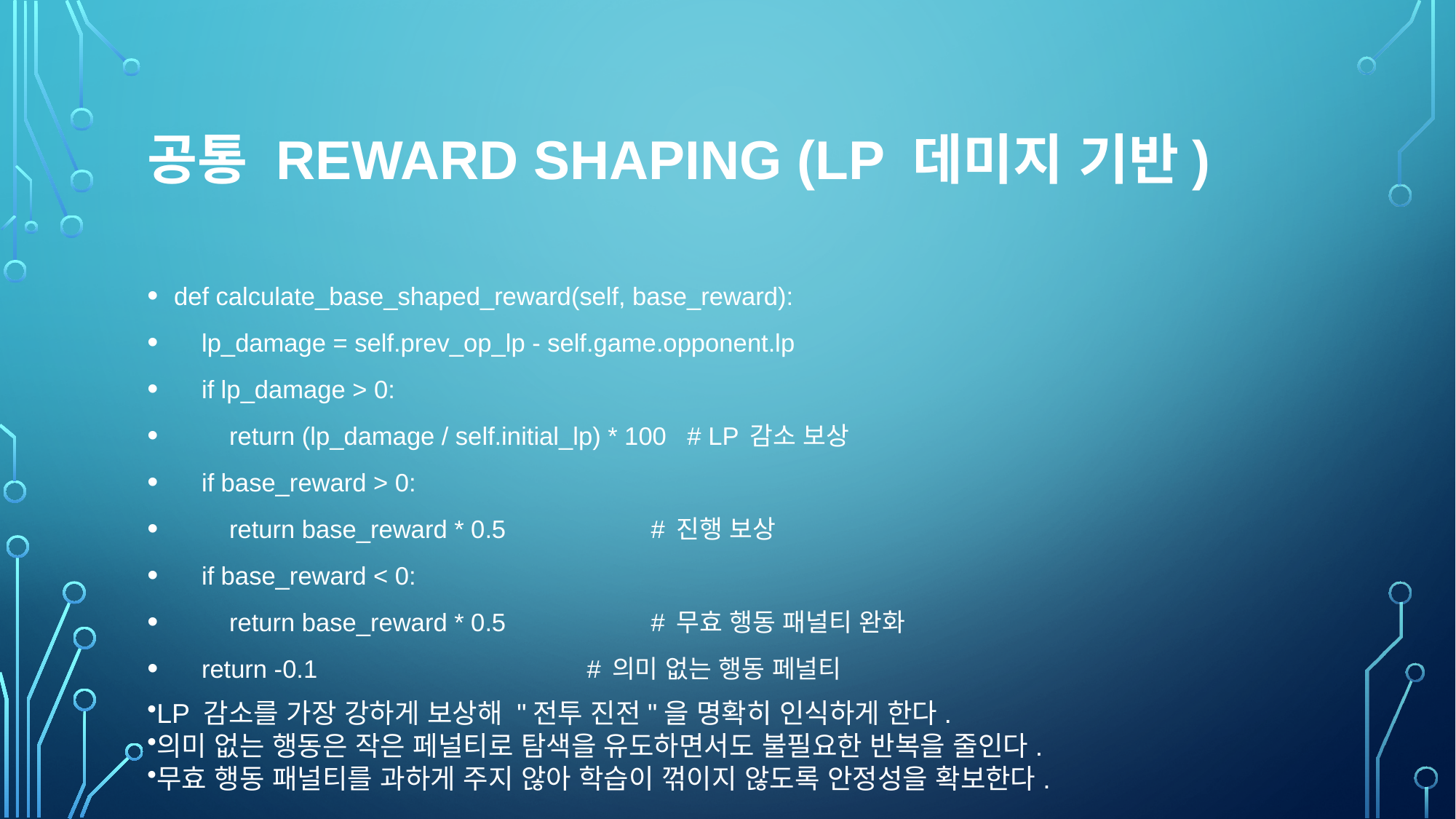

# 공통 Reward Shaping (LP 데미지 기반)
def calculate_base_shaped_reward(self, base_reward):
    lp_damage = self.prev_op_lp - self.game.opponent.lp
    if lp_damage > 0:
        return (lp_damage / self.initial_lp) * 100   # LP 감소 보상
    if base_reward > 0:
        return base_reward * 0.5                     # 진행 보상
    if base_reward < 0:
        return base_reward * 0.5                     # 무효 행동 패널티 완화
    return -0.1                                       # 의미 없는 행동 페널티

LP 감소를 가장 강하게 보상해 "전투 진전"을 명확히 인식하게 한다.
의미 없는 행동은 작은 페널티로 탐색을 유도하면서도 불필요한 반복을 줄인다.
무효 행동 패널티를 과하게 주지 않아 학습이 꺾이지 않도록 안정성을 확보한다.